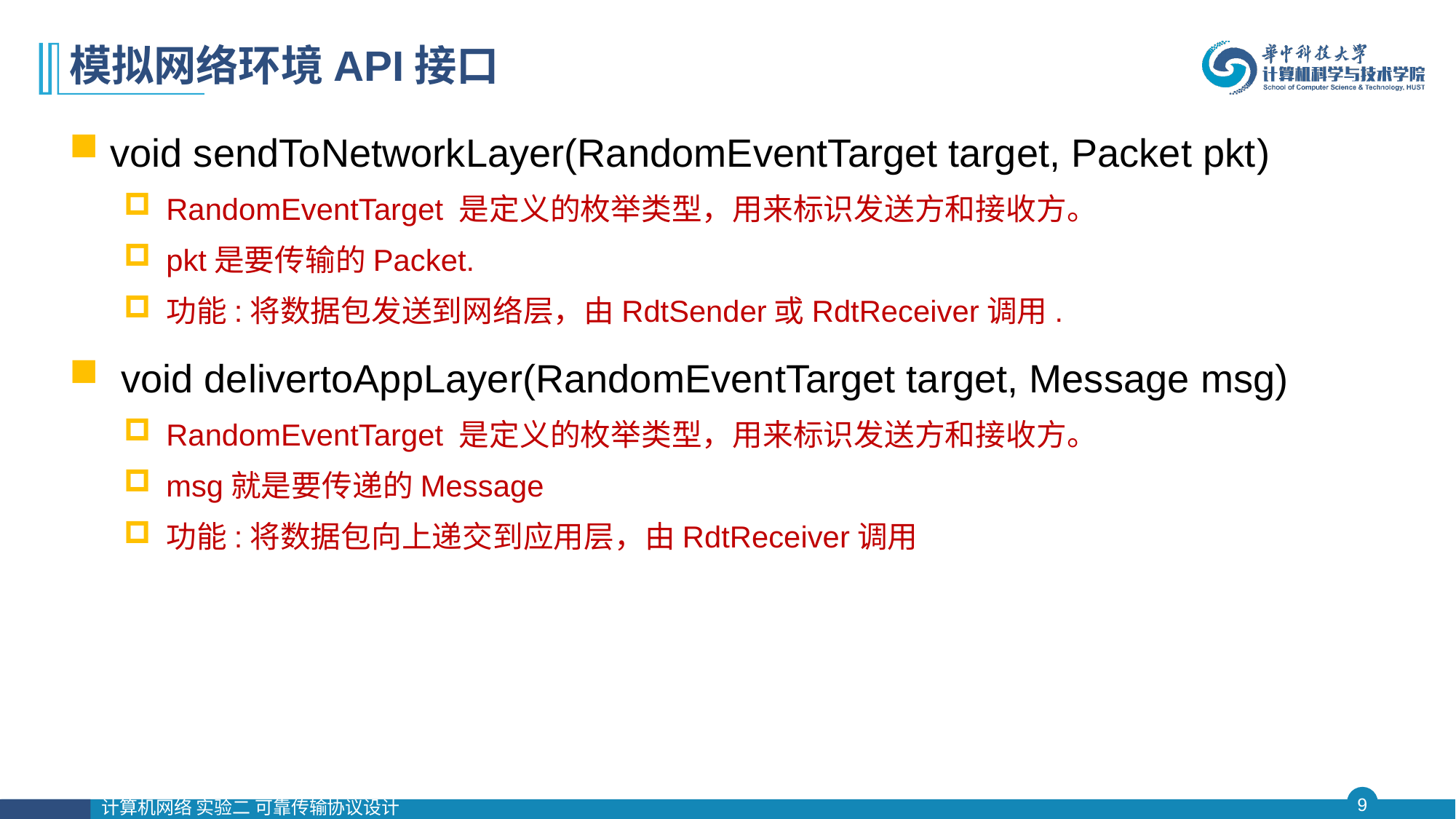

# 模拟网络环境API接口
void sendToNetworkLayer(RandomEventTarget target, Packet pkt)
RandomEventTarget 是定义的枚举类型，用来标识发送方和接收方。
pkt是要传输的Packet.
功能:将数据包发送到网络层，由RdtSender或RdtReceiver调用.
 void delivertoAppLayer(RandomEventTarget target, Message msg)
RandomEventTarget 是定义的枚举类型，用来标识发送方和接收方。
msg就是要传递的Message
功能:将数据包向上递交到应用层，由RdtReceiver调用